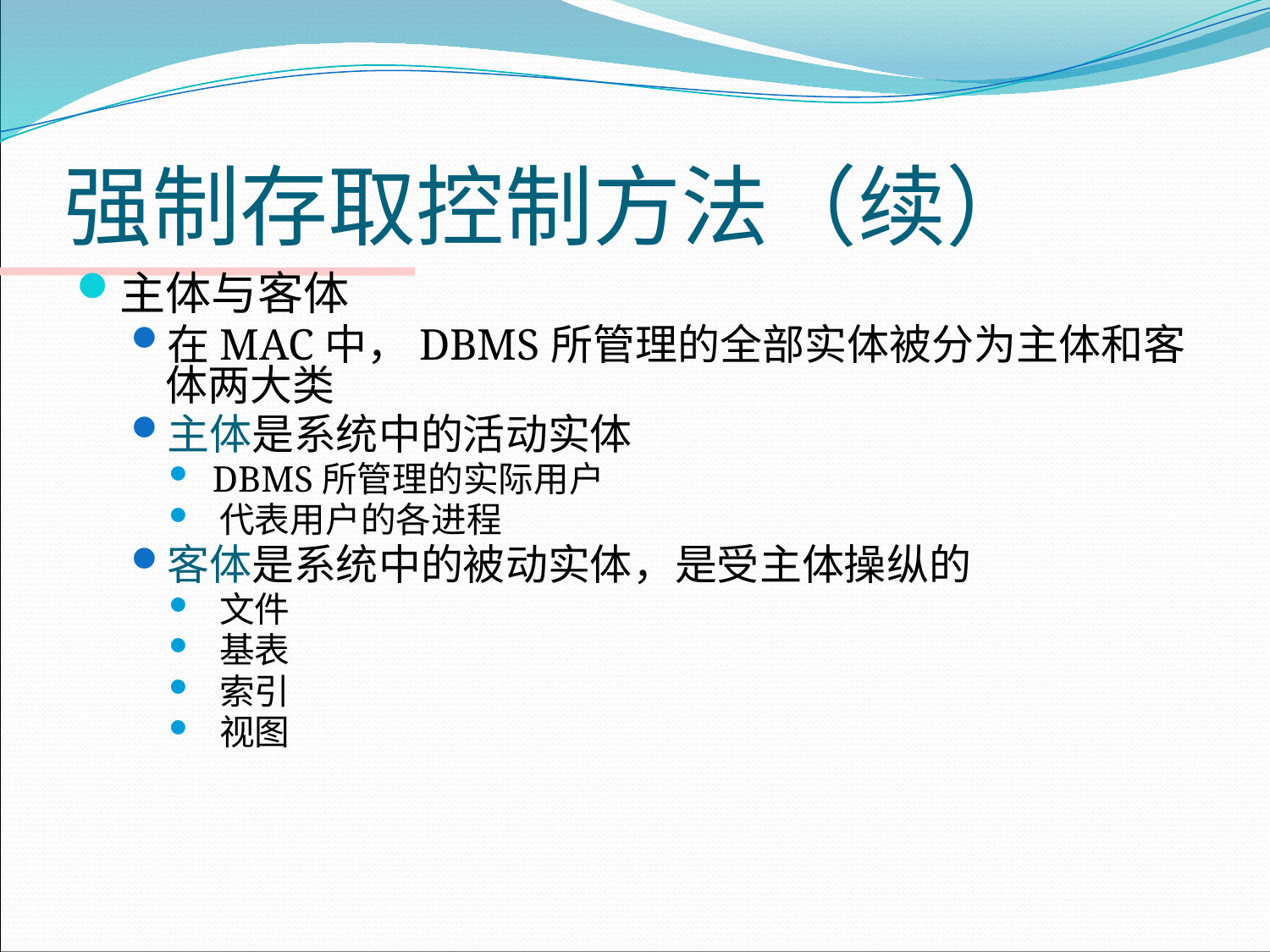

# 强制存取控制方法（续）
主体与客体
在MAC中，DBMS所管理的全部实体被分为主体和客体两大类
主体是系统中的活动实体
 DBMS所管理的实际用户
 代表用户的各进程
客体是系统中的被动实体，是受主体操纵的
 文件
 基表
 索引
 视图

448